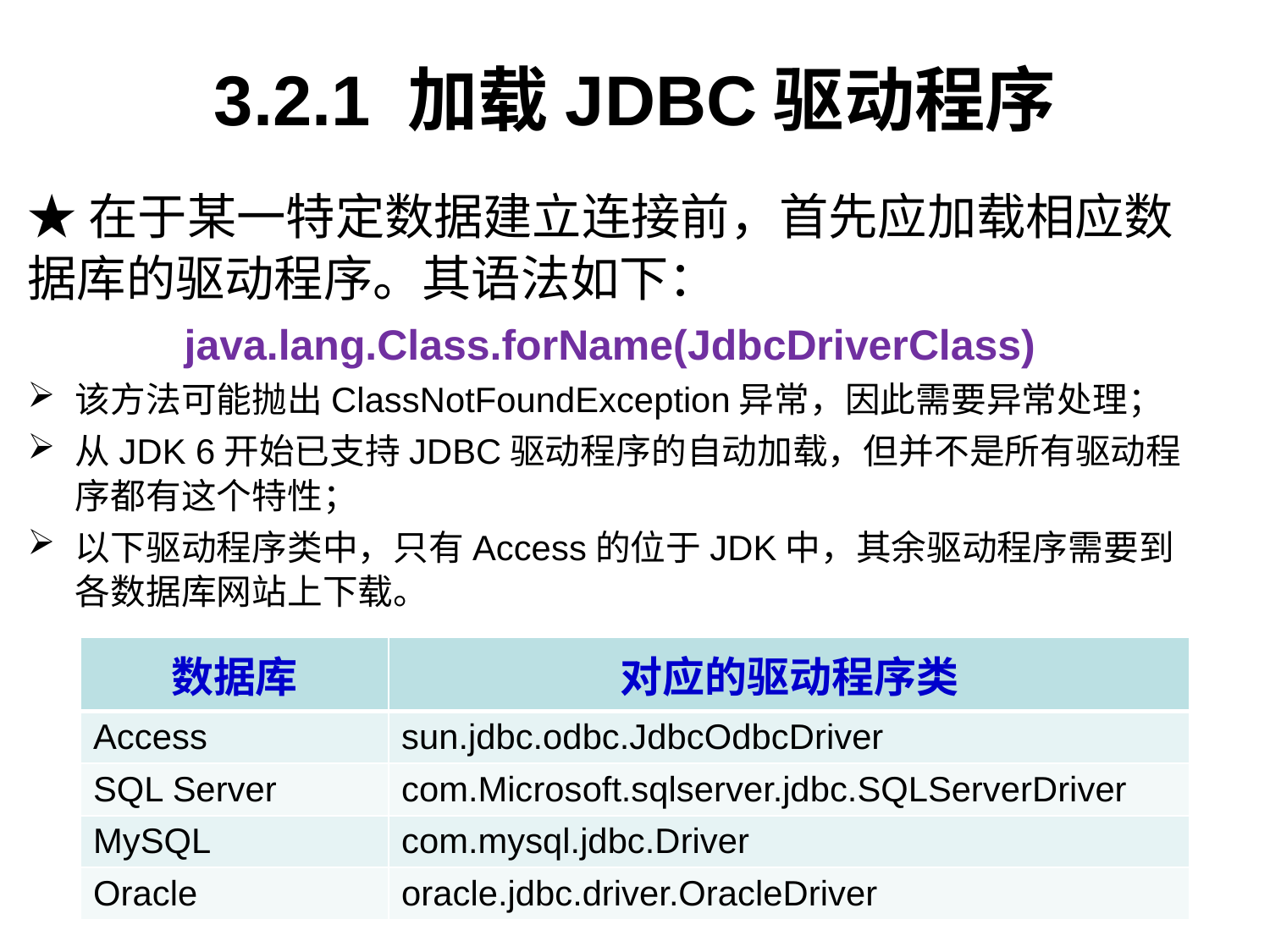

# 3.2.1 加载JDBC驱动程序
★在于某一特定数据建立连接前，首先应加载相应数据库的驱动程序。其语法如下：
java.lang.Class.forName(JdbcDriverClass)
该方法可能抛出ClassNotFoundException异常，因此需要异常处理；
从JDK 6开始已支持JDBC驱动程序的自动加载，但并不是所有驱动程序都有这个特性；
以下驱动程序类中，只有Access的位于JDK中，其余驱动程序需要到各数据库网站上下载。
17.23。
| 数据库 | 对应的驱动程序类 |
| --- | --- |
| Access | sun.jdbc.odbc.JdbcOdbcDriver |
| SQL Server | com.Microsoft.sqlserver.jdbc.SQLServerDriver |
| MySQL | com.mysql.jdbc.Driver |
| Oracle | oracle.jdbc.driver.OracleDriver |